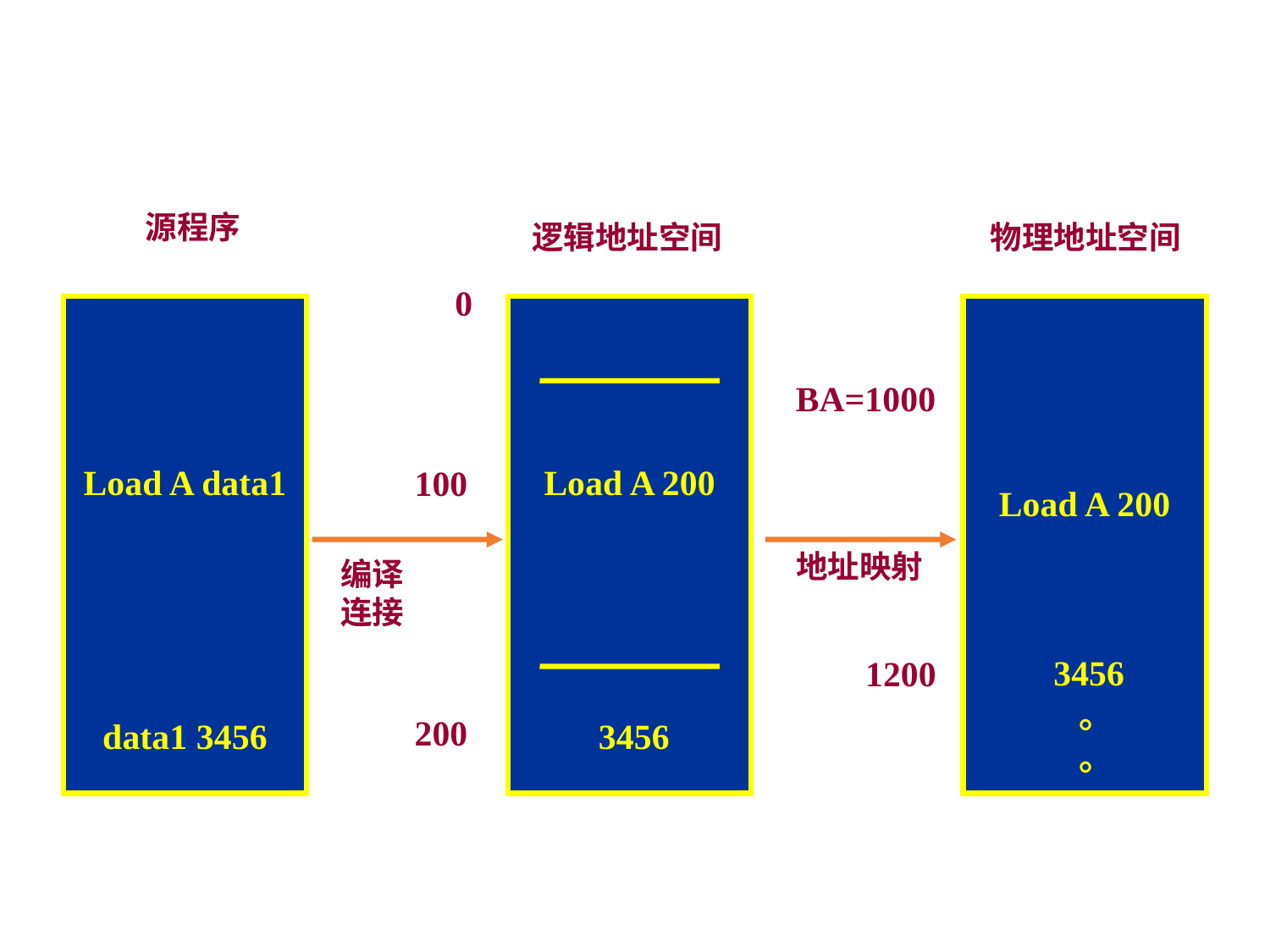

#
源程序
逻辑地址空间
物理地址空间
0

Load A data1

data1 3456

Load A 200

 3456

Load A 200

 3456
  。
  。
BA=1000

100

地址映射
编译
连接
1200

200